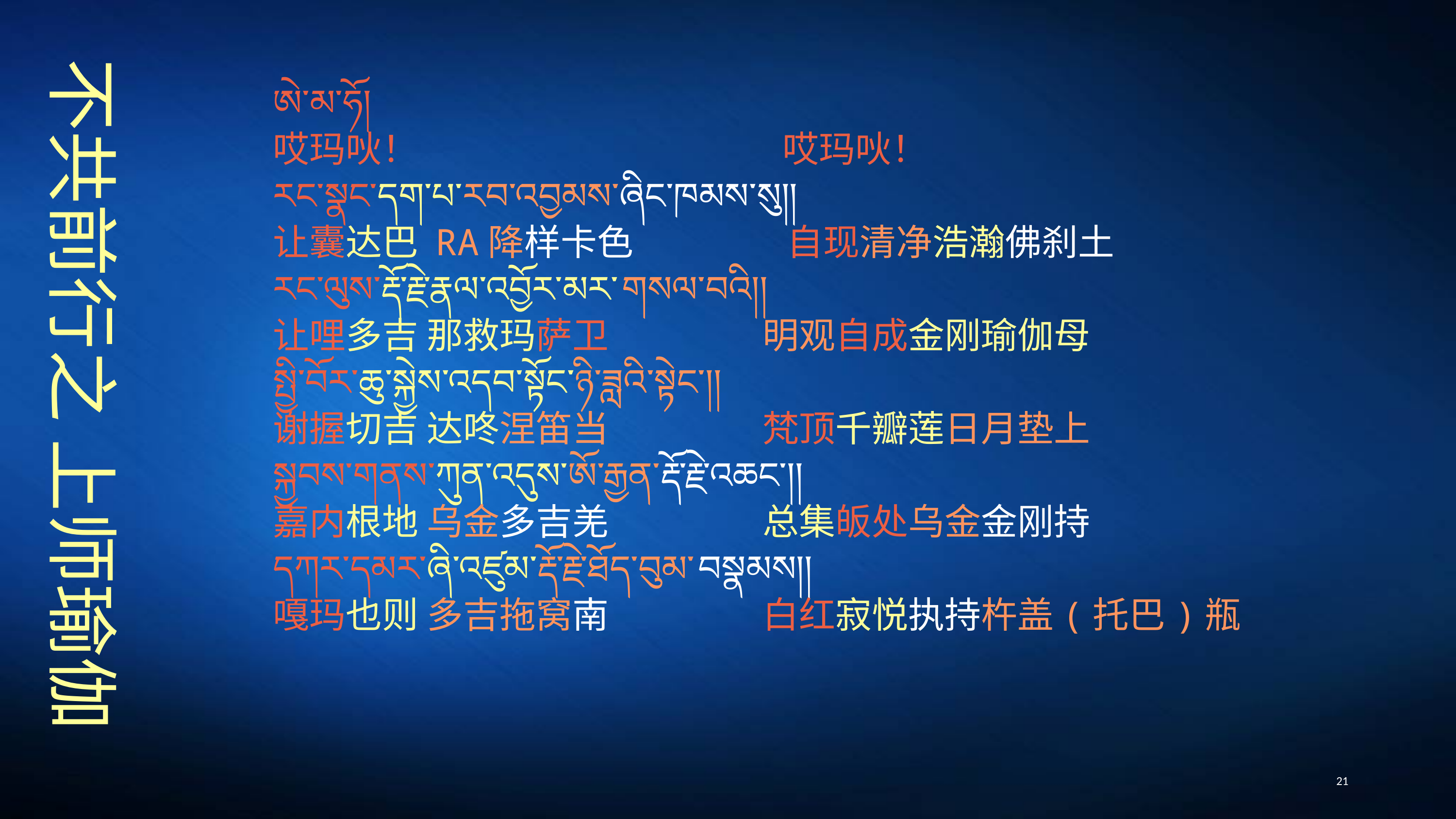

ཨེ་མ་ཧོ།
哎玛吙！　　　　　　　　　　哎玛吙！
རང་སྣང་དག་པ་རབ་འབྱམས་ཞིང་ཁམས་སུ།།
让囊达巴 RA降样卡色　　　　 自现清净浩瀚佛刹土
རང་ལུས་རྡོ་རྗེ་རྣལ་འབྱོར་མར་གསལ་བའི།།
让哩多吉 那救玛萨卫　　　　 明观自成金刚瑜伽母
སྤྱི་བོར་ཆུ་སྐྱེས་འདབ་སྟོང་ཉི་ཟླའི་སྟེང༌།།
谢握切吉 达咚涅笛当　　　　 梵顶千瓣莲日月垫上
སྐྱབས་གནས་ཀུན་འདུས་ཨོ་རྒྱན་རྡོ་རྗེ་འཆང༌།།
嘉内根地 乌金多吉羌　　　　 总集皈处乌金金刚持
དཀར་དམར་ཞི་འཛུམ་རྡོ་རྗེ་ཐོད་བུམ་བསྣམས།།
嘎玛也则 多吉拖窝南　　　　 白红寂悦执持杵盖(托巴)瓶

# 不共前行之 上师瑜伽
21